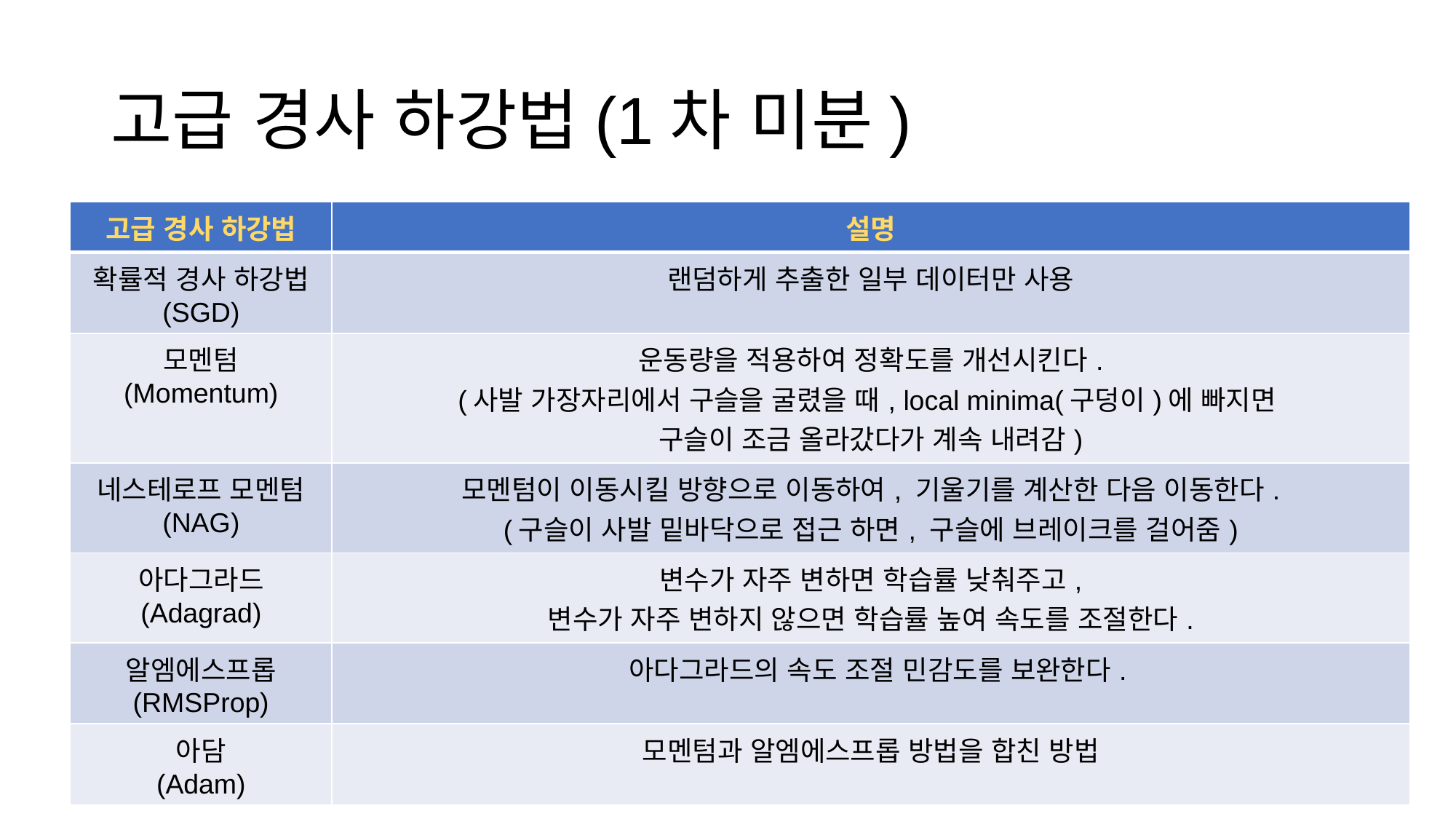

# 고급 경사 하강법(1차 미분)
| 고급 경사 하강법 | 설명 |
| --- | --- |
| 확률적 경사 하강법 (SGD) | 랜덤하게 추출한 일부 데이터만 사용 |
| 모멘텀 (Momentum) | 운동량을 적용하여 정확도를 개선시킨다. (사발 가장자리에서 구슬을 굴렸을 때, local minima(구덩이)에 빠지면 구슬이 조금 올라갔다가 계속 내려감) |
| 네스테로프 모멘텀 (NAG) | 모멘텀이 이동시킬 방향으로 이동하여, 기울기를 계산한 다음 이동한다. (구슬이 사발 밑바닥으로 접근 하면, 구슬에 브레이크를 걸어줌) |
| 아다그라드 (Adagrad) | 변수가 자주 변하면 학습률 낮춰주고, 변수가 자주 변하지 않으면 학습률 높여 속도를 조절한다. |
| 알엠에스프롭 (RMSProp) | 아다그라드의 속도 조절 민감도를 보완한다. |
| 아담 (Adam) | 모멘텀과 알엠에스프롭 방법을 합친 방법 |
12